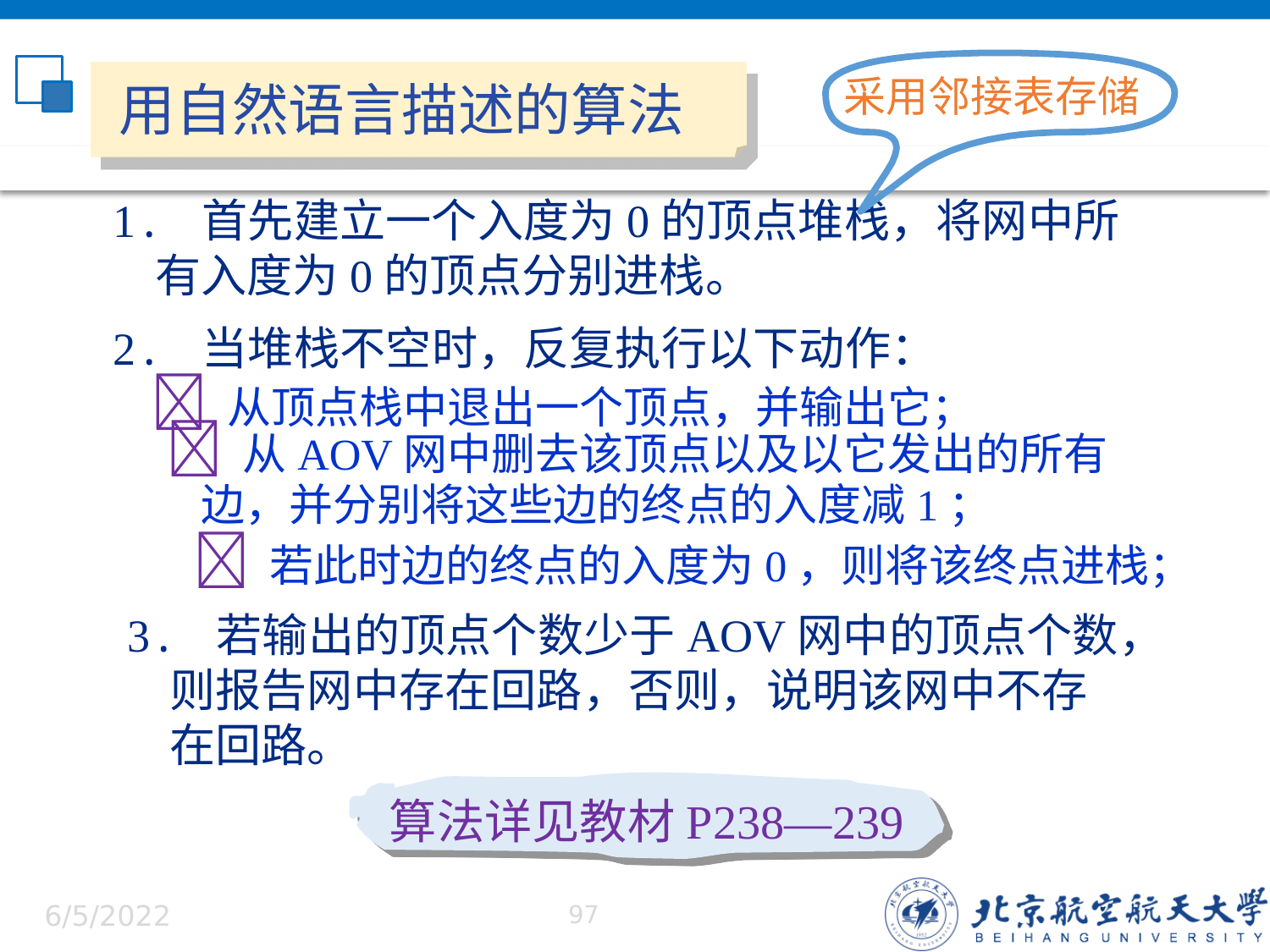

采用邻接表存储

用自然语言描述的算法
1. 首先建立一个入度为0的顶点堆栈，将网中所
   有入度为0的顶点分别进栈。
2. 当堆栈不空时，反复执行以下动作：
    • 从顶点栈中退出一个顶点，并输出它；
  • 从AOV网中删去该顶点以及以它发出的所有
     边，并分别将这些边的终点的入度减1；
  • 若此时边的终点的入度为0，则将该终点进栈；
3. 若输出的顶点个数少于AOV网中的顶点个数，
   则报告网中存在回路，否则，说明该网中不存
   在回路。

算法详见教材P238—239
6/5/2022
97